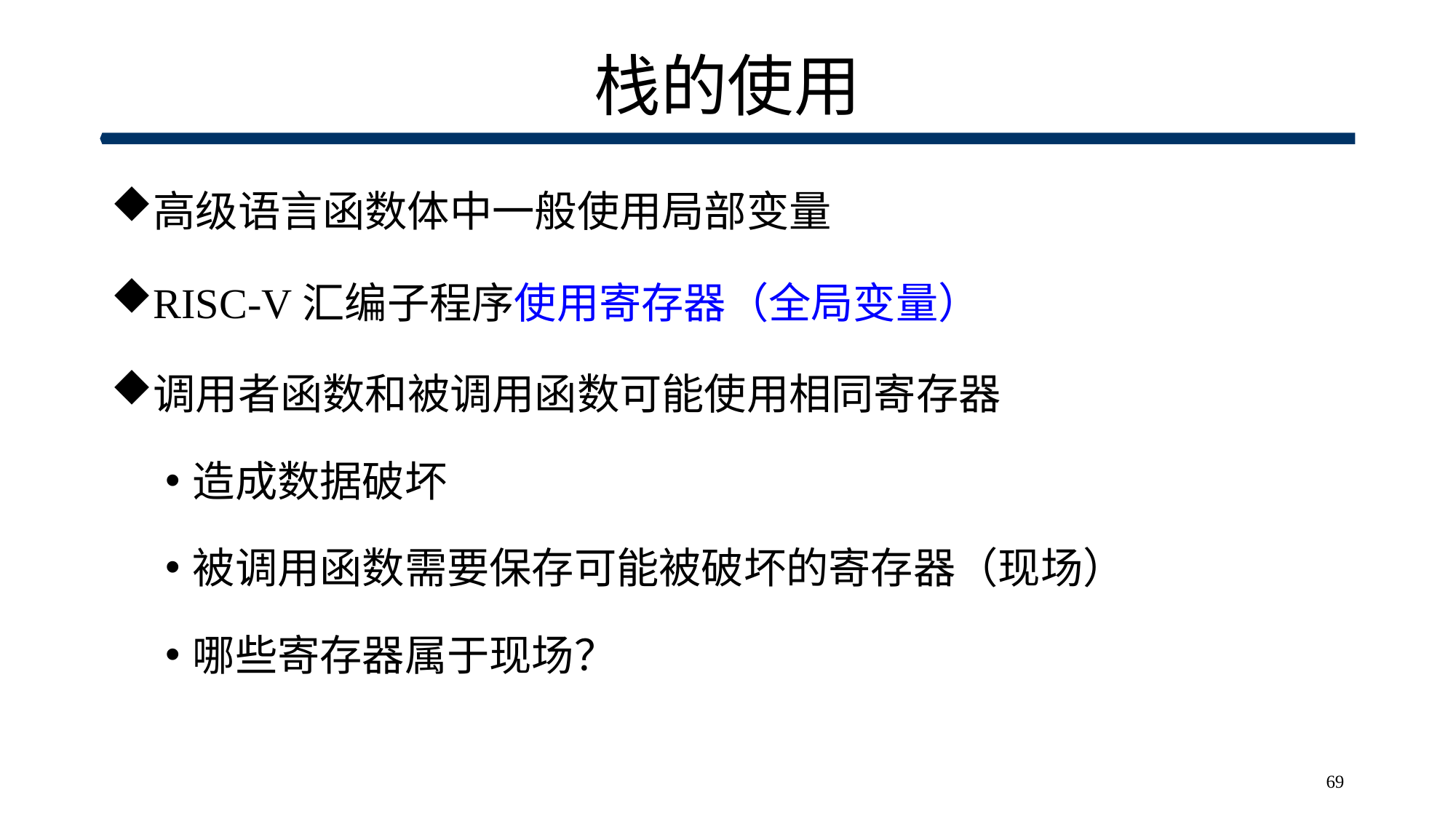

# 栈的使用
高级语言函数体中一般使用局部变量
RISC-V汇编子程序使用寄存器（全局变量）
调用者函数和被调用函数可能使用相同寄存器
造成数据破坏
被调用函数需要保存可能被破坏的寄存器（现场）
哪些寄存器属于现场？

69